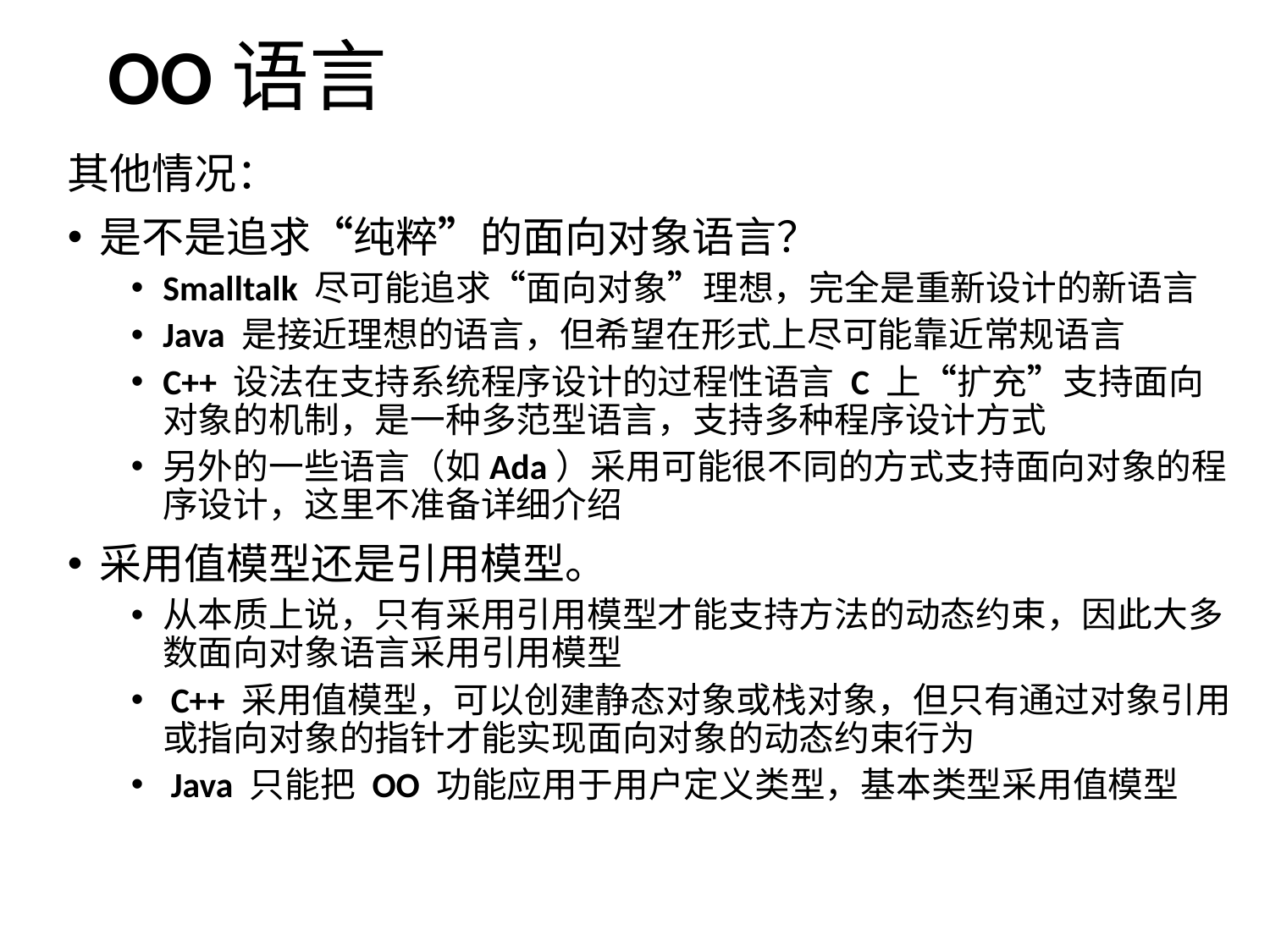

OO语言
其他情况：
是不是追求“纯粹”的面向对象语言？
Smalltalk 尽可能追求“面向对象”理想，完全是重新设计的新语言
Java 是接近理想的语言，但希望在形式上尽可能靠近常规语言
C++ 设法在支持系统程序设计的过程性语言 C 上“扩充”支持面向对象的机制，是一种多范型语言，支持多种程序设计方式
另外的一些语言（如Ada）采用可能很不同的方式支持面向对象的程序设计，这里不准备详细介绍
采用值模型还是引用模型。
从本质上说，只有采用引用模型才能支持方法的动态约束，因此大多数面向对象语言采用引用模型
 C++ 采用值模型，可以创建静态对象或栈对象，但只有通过对象引用或指向对象的指针才能实现面向对象的动态约束行为
 Java 只能把 OO 功能应用于用户定义类型，基本类型采用值模型